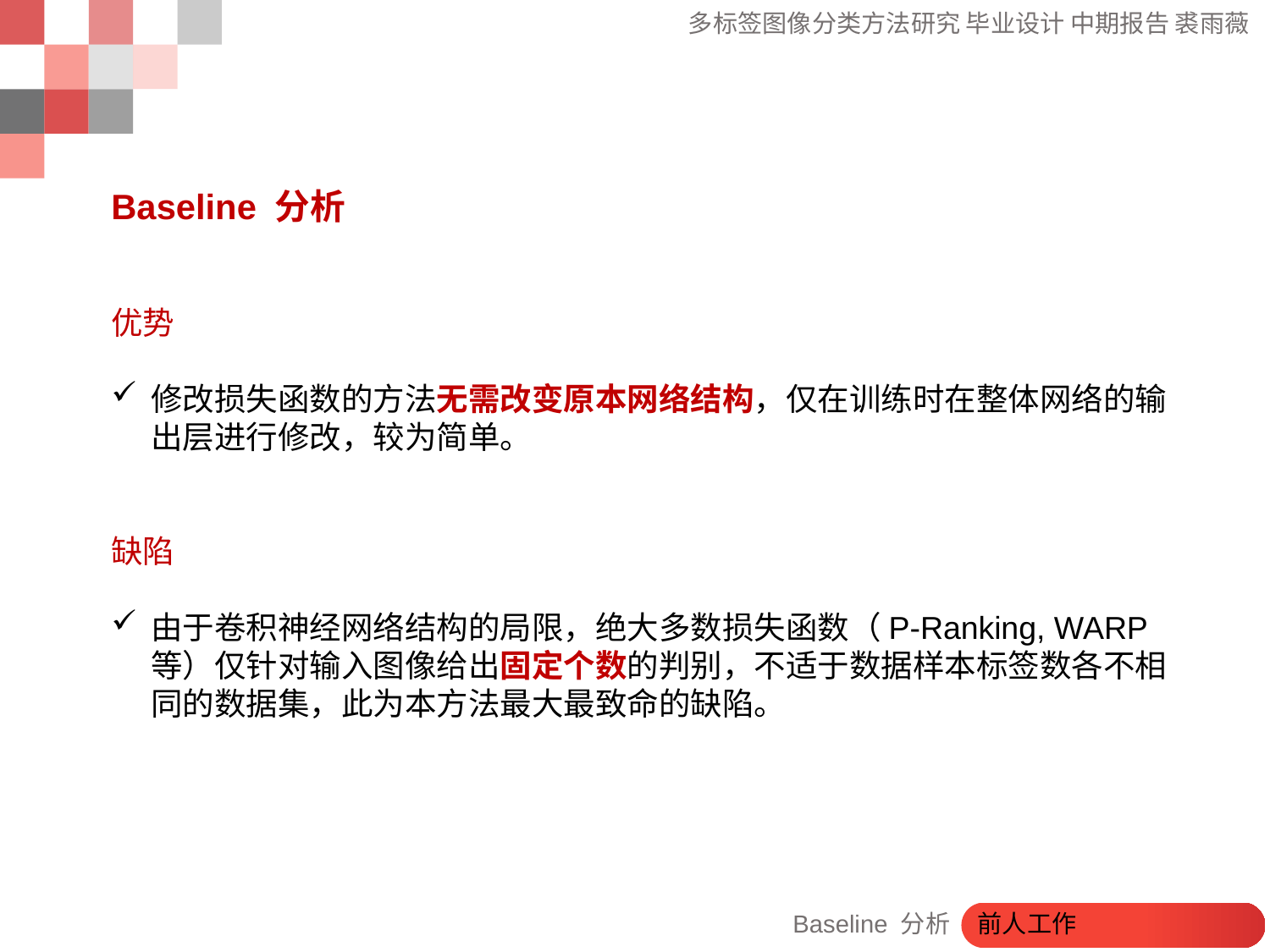

Baseline 分析

优势

修改损失函数的方法无需改变原本网络结构，仅在训练时在整体网络的输出层进行修改，较为简单。

缺陷

由于卷积神经网络结构的局限，绝大多数损失函数（P-Ranking, WARP等）仅针对输入图像给出固定个数的判别，不适于数据样本标签数各不相同的数据集，此为本方法最大最致命的缺陷。
Baseline 分析     前人工作